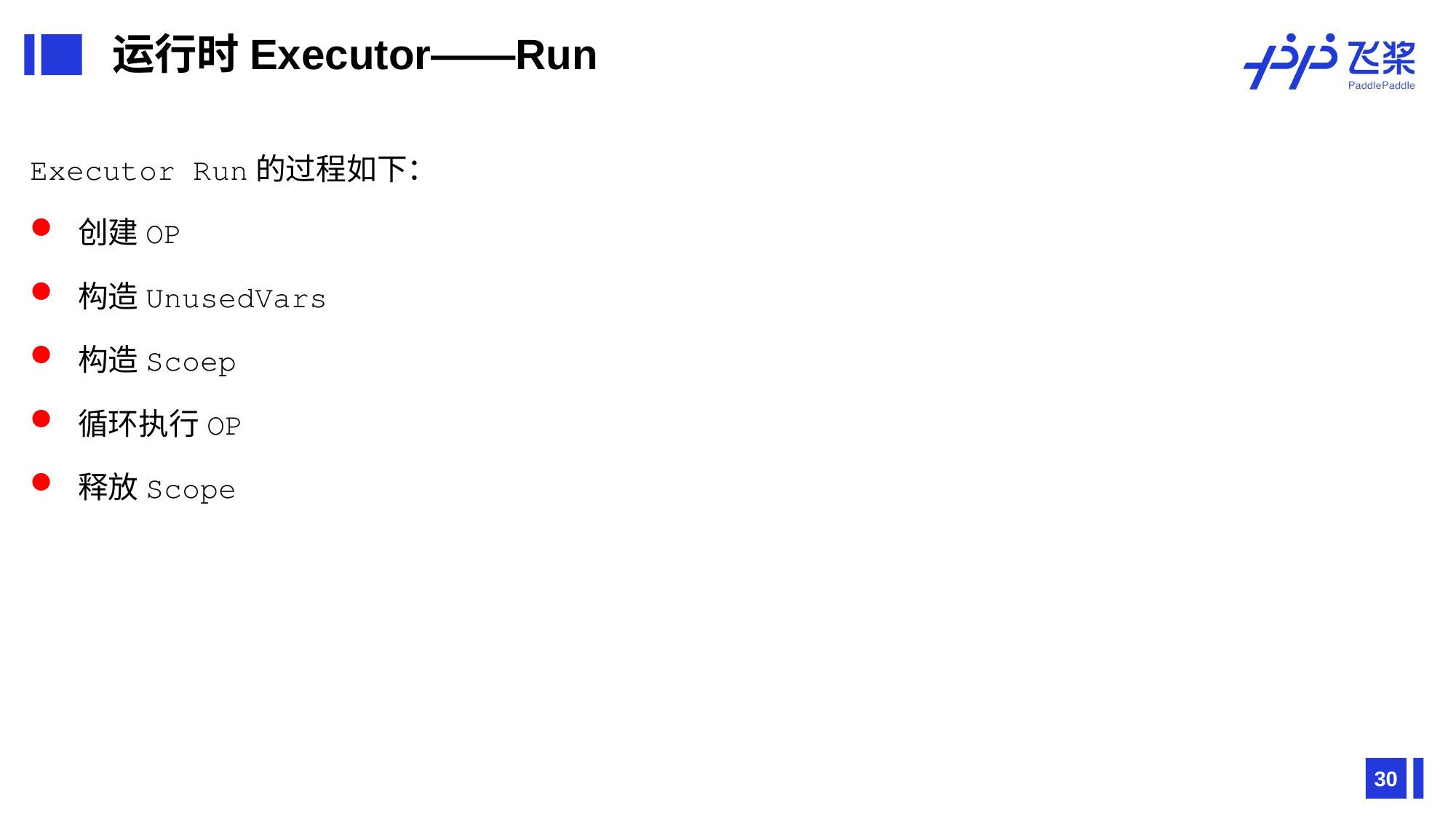

运行时Executor——Run
Executor Run的过程如下：
 创建OP
 构造UnusedVars
 构造Scoep
 循环执行OP
 释放Scope
30